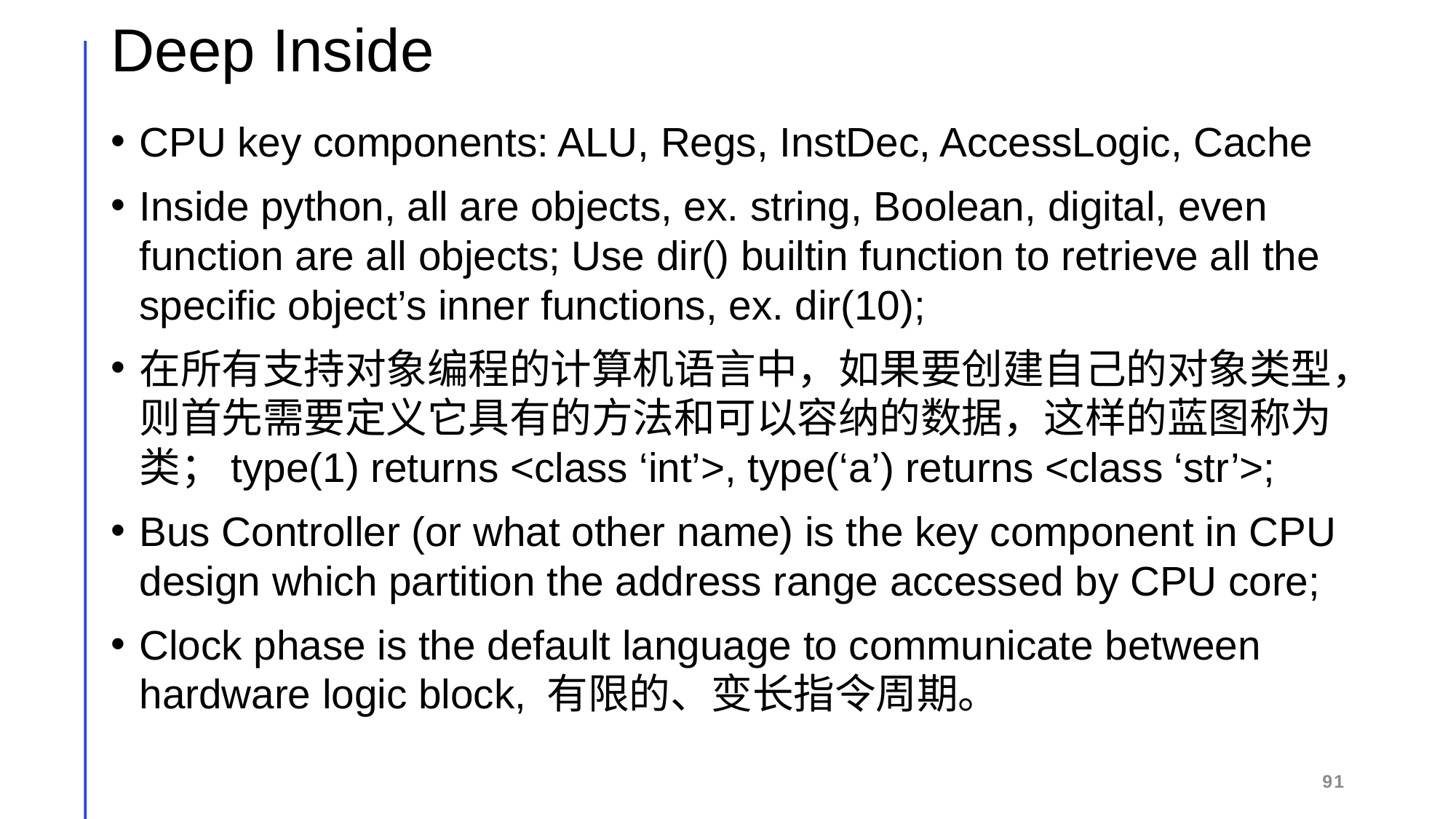

# Deep Inside
CPU key components: ALU, Regs, InstDec, AccessLogic, Cache
Inside python, all are objects, ex. string, Boolean, digital, even function are all objects; Use dir() builtin function to retrieve all the specific object’s inner functions, ex. dir(10);
在所有支持对象编程的计算机语言中，如果要创建自己的对象类型，则首先需要定义它具有的方法和可以容纳的数据，这样的蓝图称为类；type(1) returns <class ‘int’>, type(‘a’) returns <class ‘str’>;
Bus Controller (or what other name) is the key component in CPU design which partition the address range accessed by CPU core;
Clock phase is the default language to communicate between hardware logic block, 有限的、变长指令周期。

91